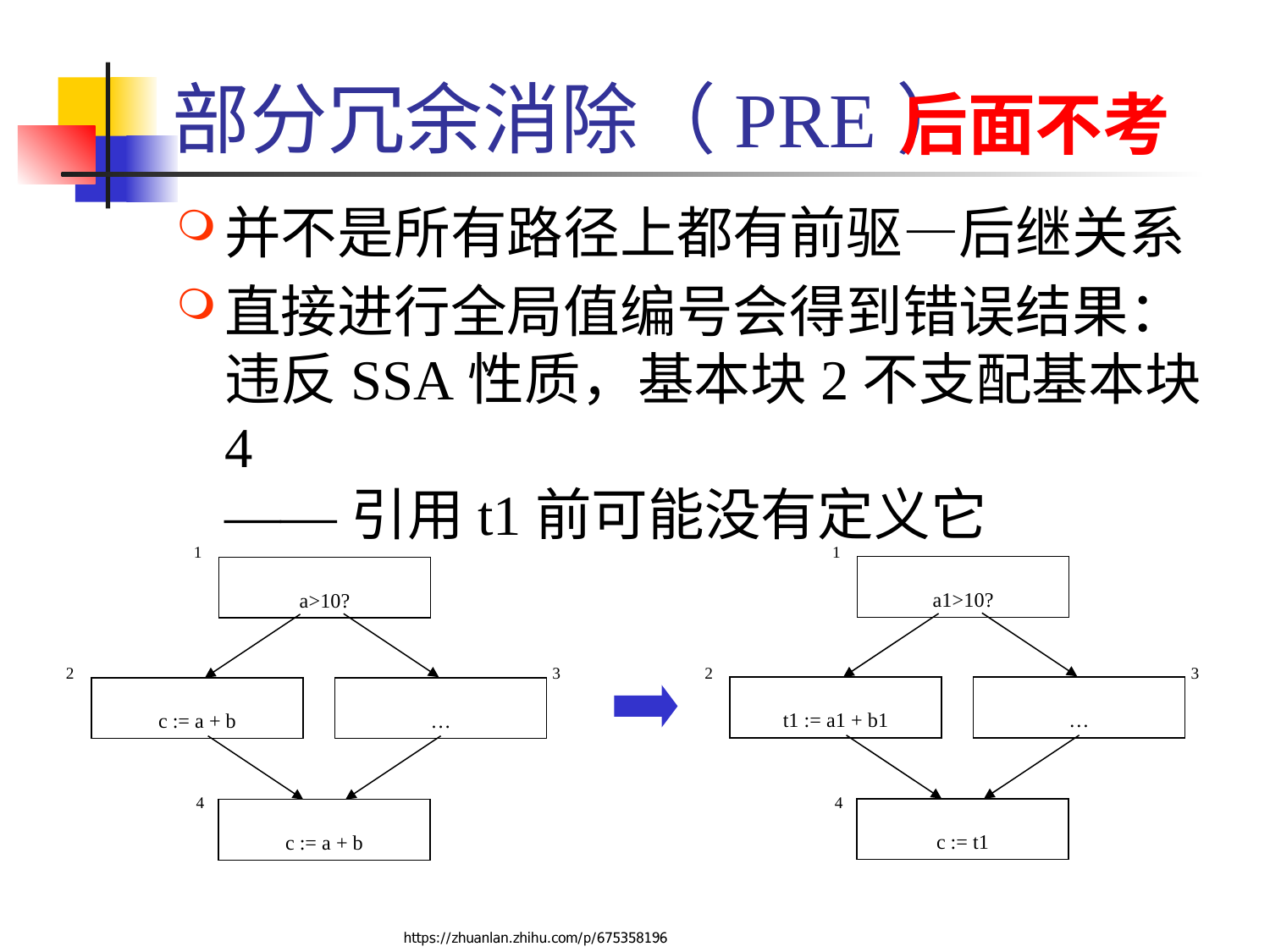

# 部分冗余消除（PRE）
后面不考
并不是所有路径上都有前驱—后继关系
直接进行全局值编号会得到错误结果：违反SSA性质，基本块2不支配基本块4
——引用t1前可能没有定义它
1
1
a1>10?
a>10?

2
3
2
3
t1 := a1 + b1
…
c := a + b
…

4
4
c := t1
c := a + b
https://zhuanlan.zhihu.com/p/675358196